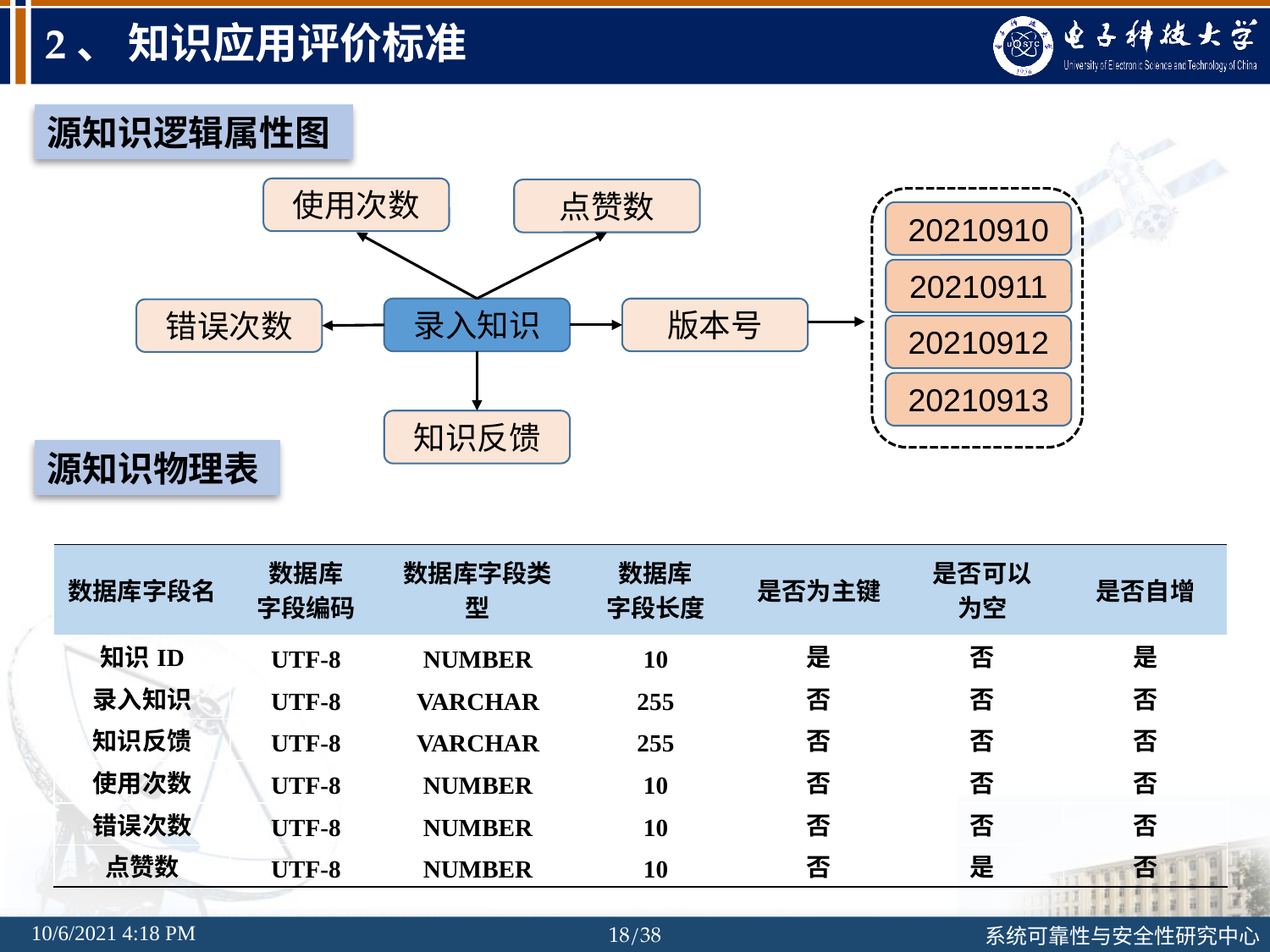

# 2、 知识应用评价标准

源知识逻辑属性图
使用次数
点赞数

20210910
20210911
录入知识
版本号
错误次数
20210912
20210913
知识反馈
源知识物理表
| 数据库字段名 | 数据库 字段编码 | 数据库字段类型 | 数据库 字段长度 | 是否为主键 | 是否可以 为空 | 是否自增 |
| --- | --- | --- | --- | --- | --- | --- |
| 知识ID | UTF-8 | NUMBER | 10 | 是 | 否 | 是 |
| 录入知识 | UTF-8 | VARCHAR | 255 | 否 | 否 | 否 |
| 知识反馈 | UTF-8 | VARCHAR | 255 | 否 | 否 | 否 |
| 使用次数 | UTF-8 | NUMBER | 10 | 否 | 否 | 否 |
| 错误次数 | UTF-8 | NUMBER | 10 | 否 | 否 | 否 |
| 点赞数 | UTF-8 | NUMBER | 10 | 否 | 是 | 否 |